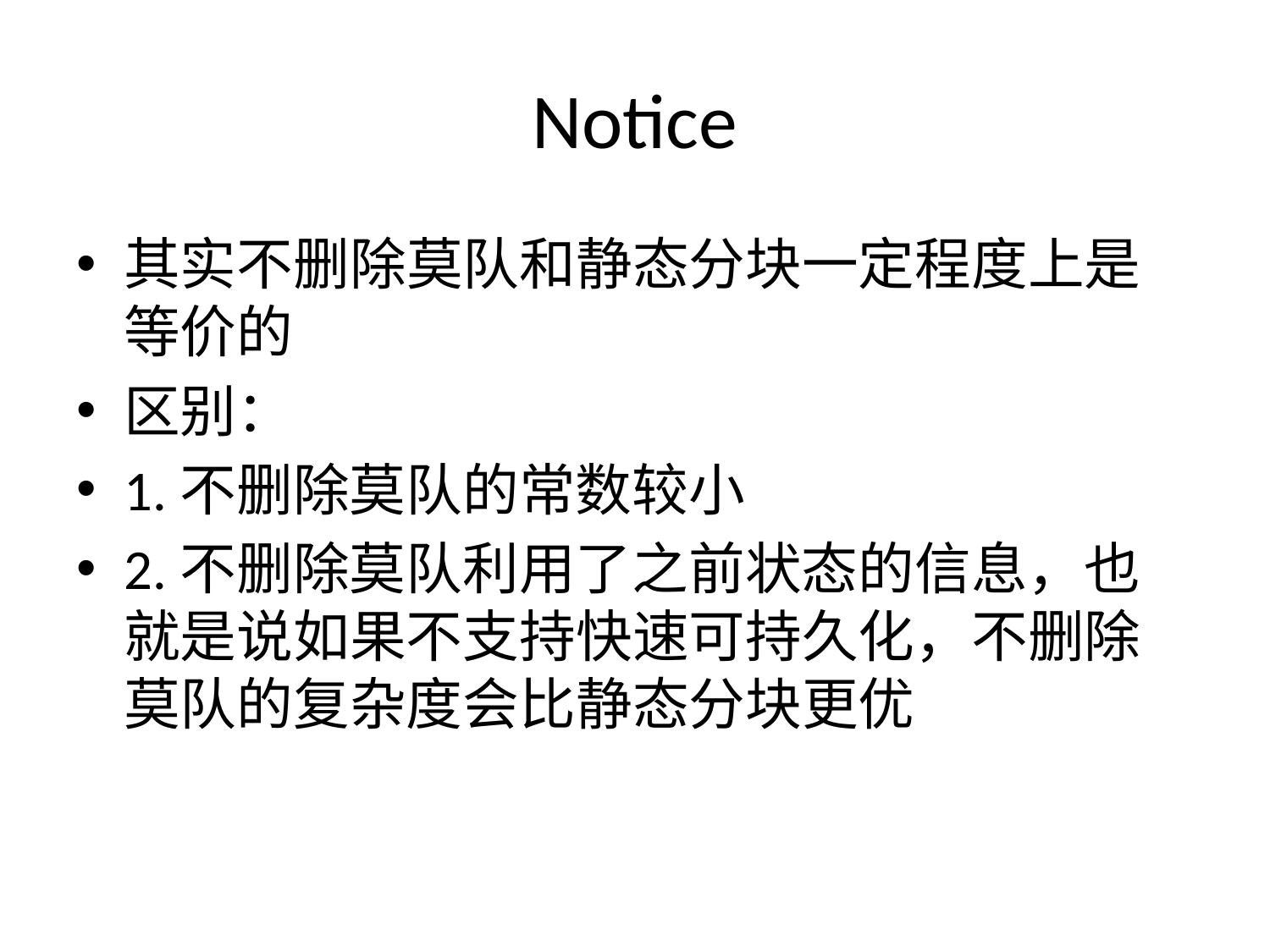

# Notice
其实不删除莫队和静态分块一定程度上是等价的
区别：
1.不删除莫队的常数较小
2.不删除莫队利用了之前状态的信息，也就是说如果不支持快速可持久化，不删除莫队的复杂度会比静态分块更优